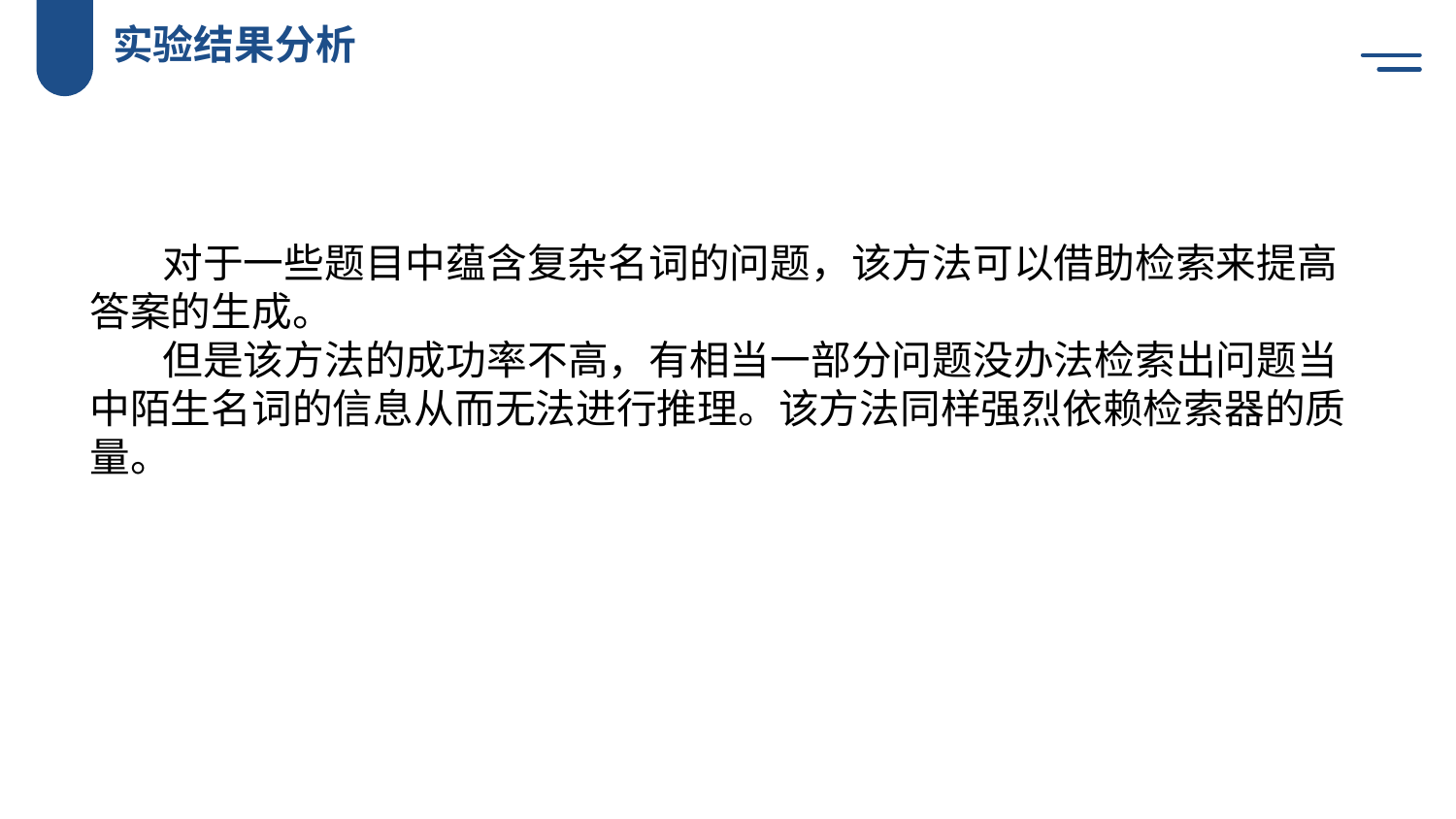

实验结果分析
对于一些题目中蕴含复杂名词的问题，该方法可以借助检索来提高答案的生成。
但是该方法的成功率不高，有相当一部分问题没办法检索出问题当中陌生名词的信息从而无法进行推理。该方法同样强烈依赖检索器的质量。
您的内容打在这里，或者通过复制您的文本后，在此框中选择粘贴您的内容打在这里，或者通过复制您的文本后，在此框中选择粘贴